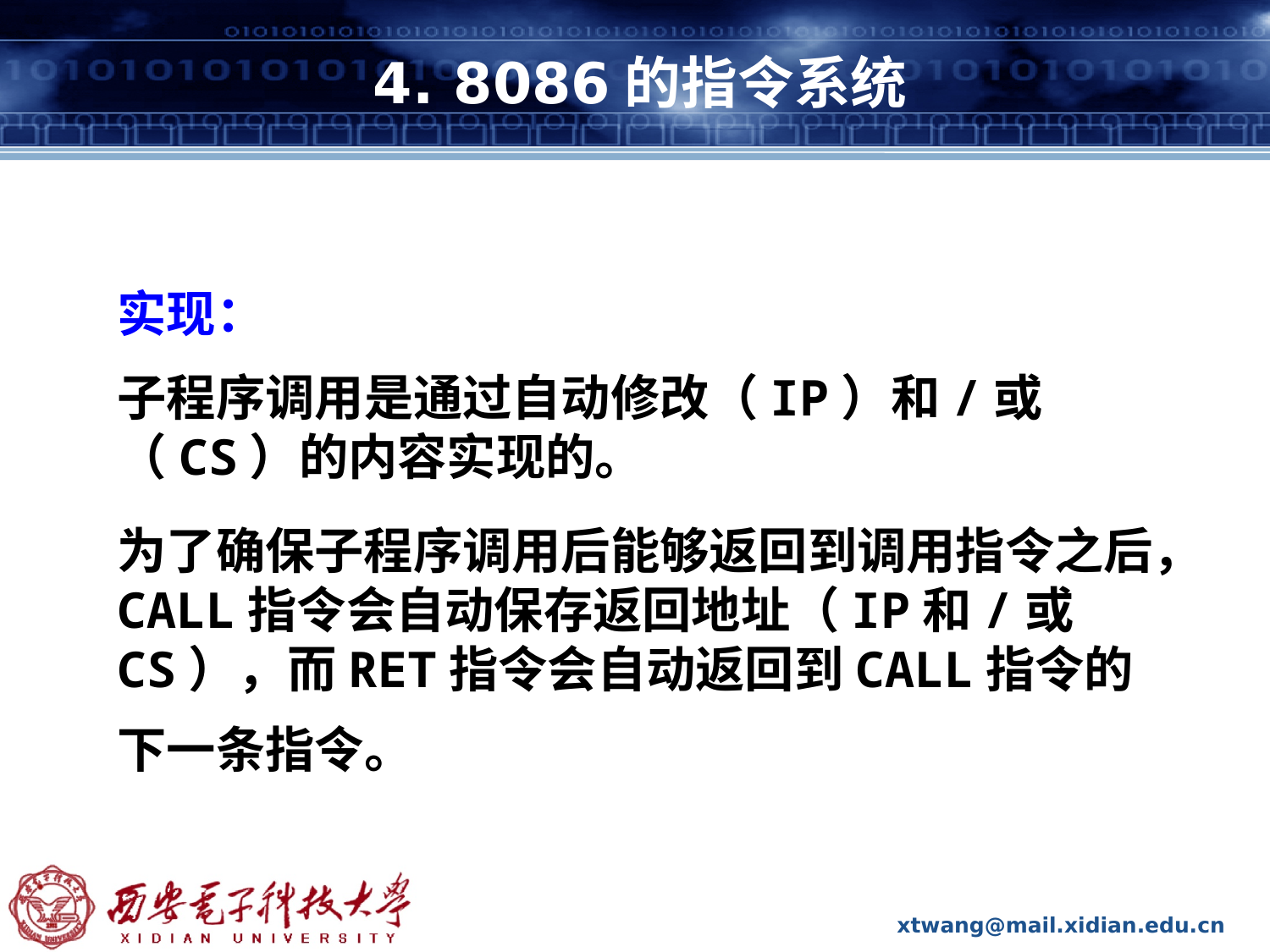

# 4. 8086的指令系统
实现：
子程序调用是通过自动修改（IP）和/或（CS）的内容实现的。
为了确保子程序调用后能够返回到调用指令之后，CALL指令会自动保存返回地址（IP和/或CS），而RET指令会自动返回到CALL指令的下一条指令。